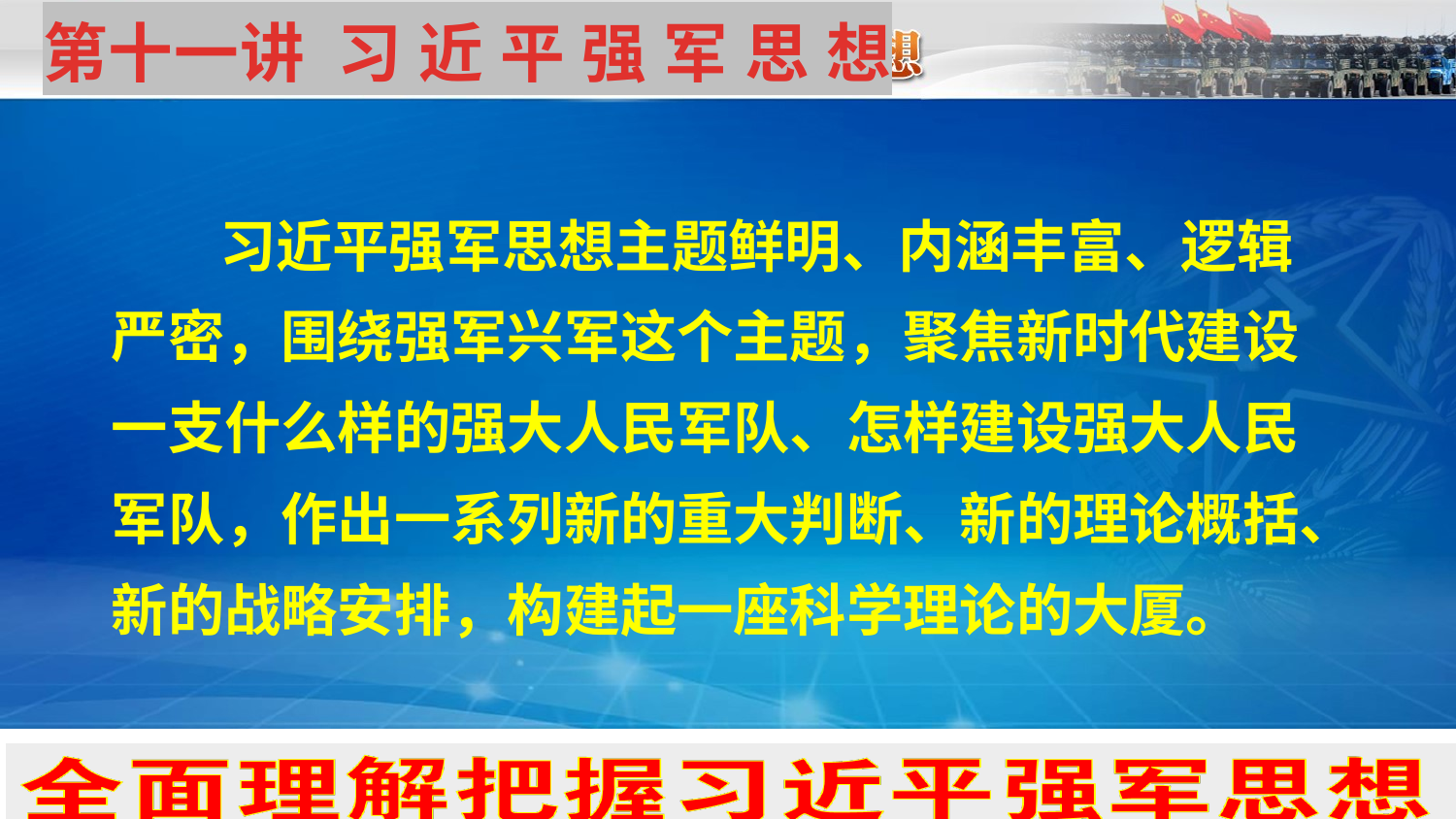

习近平强军思想主题鲜明、内涵丰富、逻辑严密，围绕强军兴军这个主题，聚焦新时代建设一支什么样的强大人民军队、怎样建设强大人民军队，作出一系列新的重大判断、新的理论概括、新的战略安排，构建起一座科学理论的大厦。